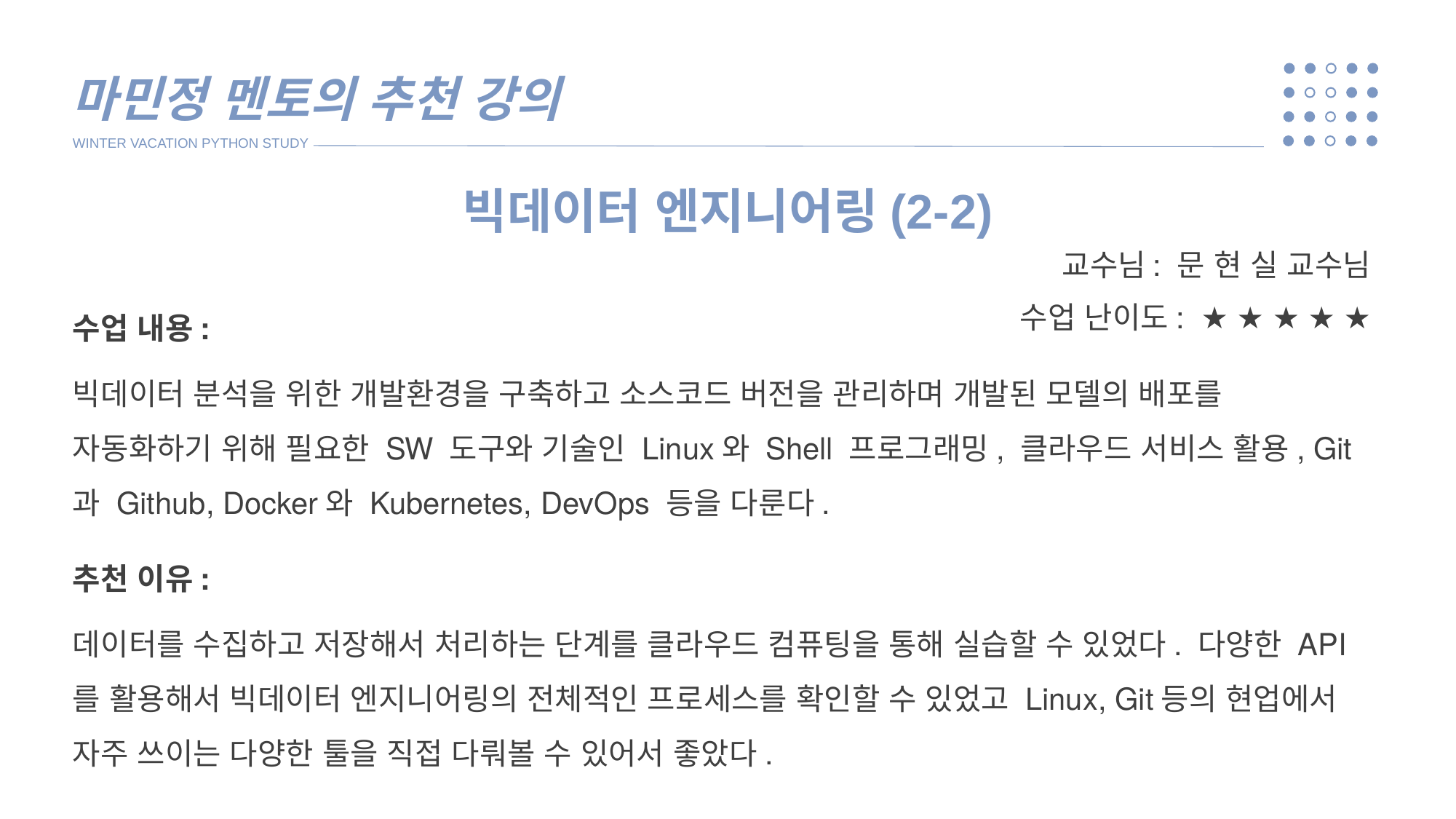

마민정 멘토의 추천 강의
WINTER VACATION PYTHON STUDY

빅데이터 엔지니어링(2-2)
교수님: 문 현 실 교수님

수업 난이도:  ★ ★ ★ ★ ★

수업 내용:

빅데이터 분석을 위한 개발환경을 구축하고 소스코드 버전을 관리하며 개발된 모델의 배포를 자동화하기 위해 필요한 SW 도구와 기술인 Linux와 Shell 프로그래밍, 클라우드 서비스 활용, Git과 Github, Docker와 Kubernetes, DevOps 등을 다룬다.

추천 이유:

데이터를 수집하고 저장해서 처리하는 단계를 클라우드 컴퓨팅을 통해 실습할 수 있었다. 다양한 API를 활용해서 빅데이터 엔지니어링의 전체적인 프로세스를 확인할 수 있었고 Linux, Git등의 현업에서 자주 쓰이는 다양한 툴을 직접 다뤄볼 수 있어서 좋았다.